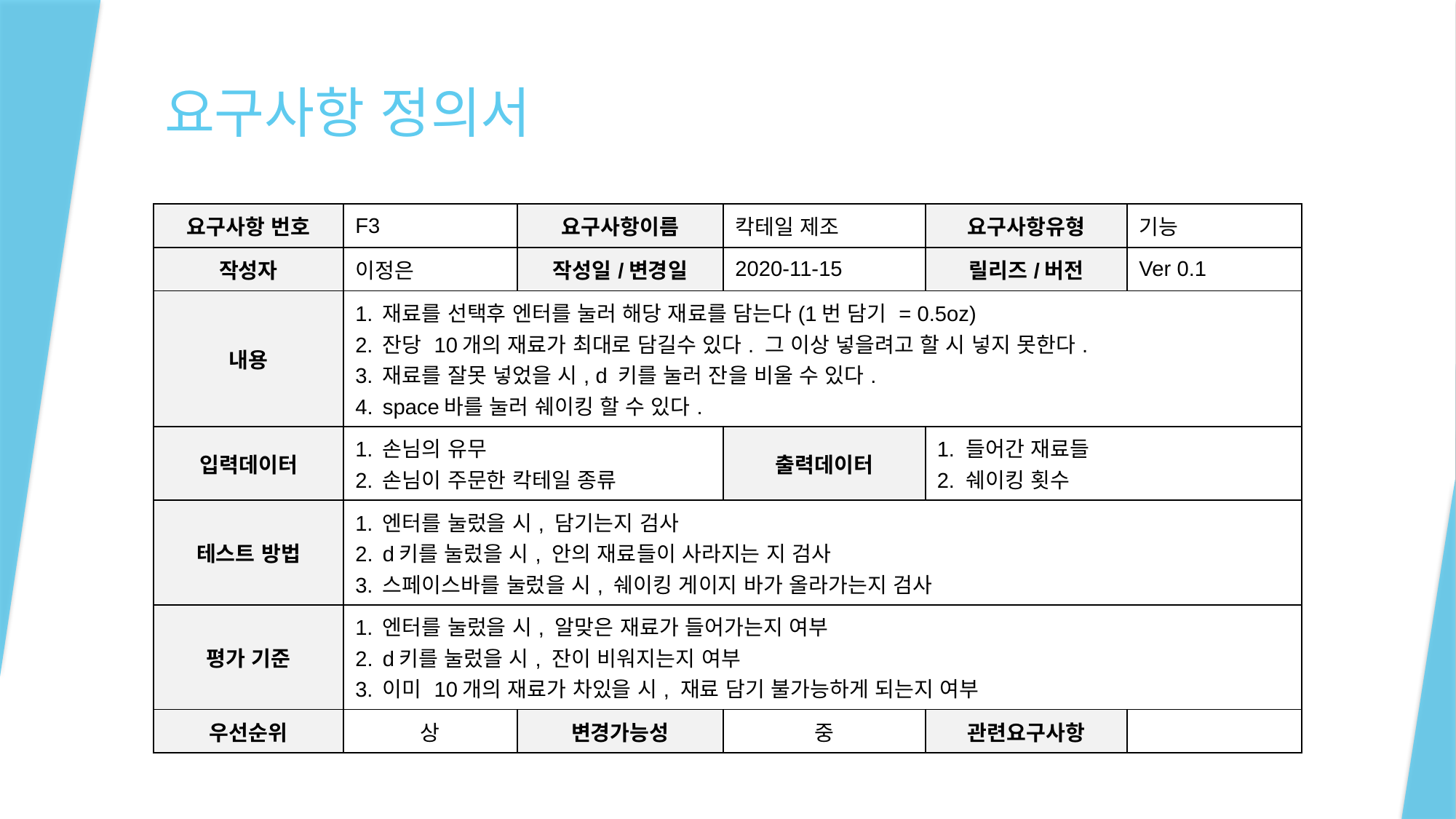

# 요구사항 정의서
| 요구사항 번호 | F3 | 요구사항이름 | 칵테일 제조 | 요구사항유형 | 기능 |
| --- | --- | --- | --- | --- | --- |
| 작성자 | 이정은 | 작성일/변경일 | 2020-11-15 | 릴리즈/버전 | Ver 0.1 |
| 내용 | 재료를 선택후 엔터를 눌러 해당 재료를 담는다(1번 담기 = 0.5oz) 잔당 10개의 재료가 최대로 담길수 있다. 그 이상 넣을려고 할 시 넣지 못한다. 재료를 잘못 넣었을 시, d 키를 눌러 잔을 비울 수 있다. space바를 눌러 쉐이킹 할 수 있다. |  |  |  |  |
| 입력데이터 | 손님의 유무 손님이 주문한 칵테일 종류 |  | 출력데이터 | 1. 들어간 재료들 2. 쉐이킹 횟수 |  |
| 테스트 방법 | 엔터를 눌렀을 시, 담기는지 검사 d키를 눌렀을 시, 안의 재료들이 사라지는 지 검사 스페이스바를 눌렀을 시, 쉐이킹 게이지 바가 올라가는지 검사 |  |  |  |  |
| 평가 기준 | 엔터를 눌렀을 시, 알맞은 재료가 들어가는지 여부 d키를 눌렀을 시, 잔이 비워지는지 여부 이미 10개의 재료가 차있을 시, 재료 담기 불가능하게 되는지 여부 |  |  |  |  |
| 우선순위 | 상 | 변경가능성 | 중 | 관련요구사항 |  |